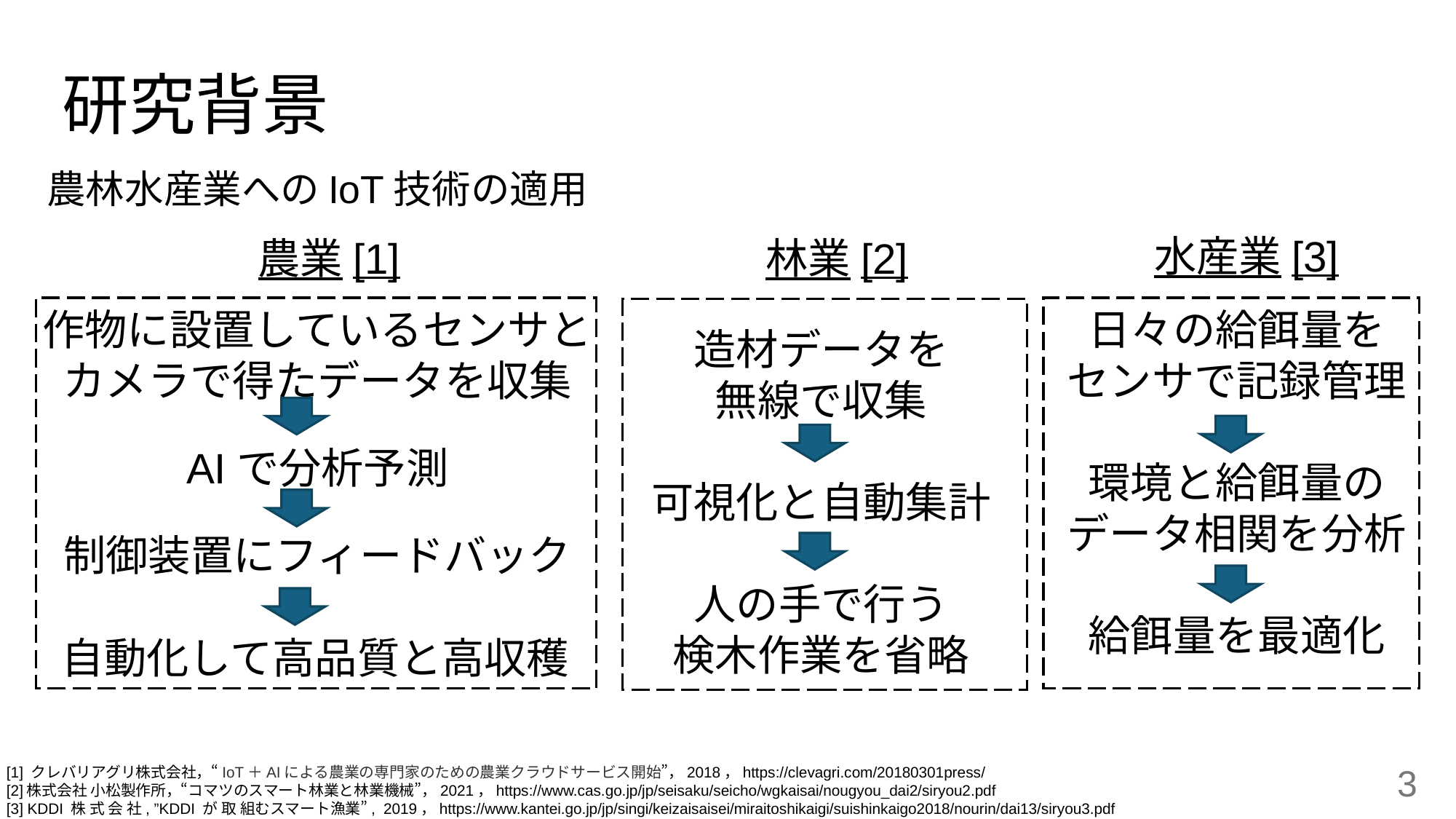

# 研究背景
農林水産業へのIoT技術の適用

水産業[3]
農業[1]
林業[2]
作物に設置しているセンサと
カメラで得たデータを収集

AIで分析予測

制御装置にフィードバック

日々の給餌量を
センサで記録管理

環境と給餌量のデータ相関を分析

給餌量を最適化

造材データを
無線で収集

可視化と自動集計

人の手で行う
検木作業を省略

自動化して高品質と高収穫
[1] クレバリアグリ株式会社，“IoT＋AIによる農業の専門家のための農業クラウドサービス開始”，2018，https://clevagri.com/20180301press/
[2]株式会社 小松製作所，“コマツのスマート林業と林業機械”，2021，https://www.cas.go.jp/jp/seisaku/seicho/wgkaisai/nougyou_dai2/siryou2.pdf
[3] KDDI 株 式 会 社, ”KDDI が 取 組むスマート漁業”,  2019，https://www.kantei.go.jp/jp/singi/keizaisaisei/miraitoshikaigi/suishinkaigo2018/nourin/dai13/siryou3.pdf
3